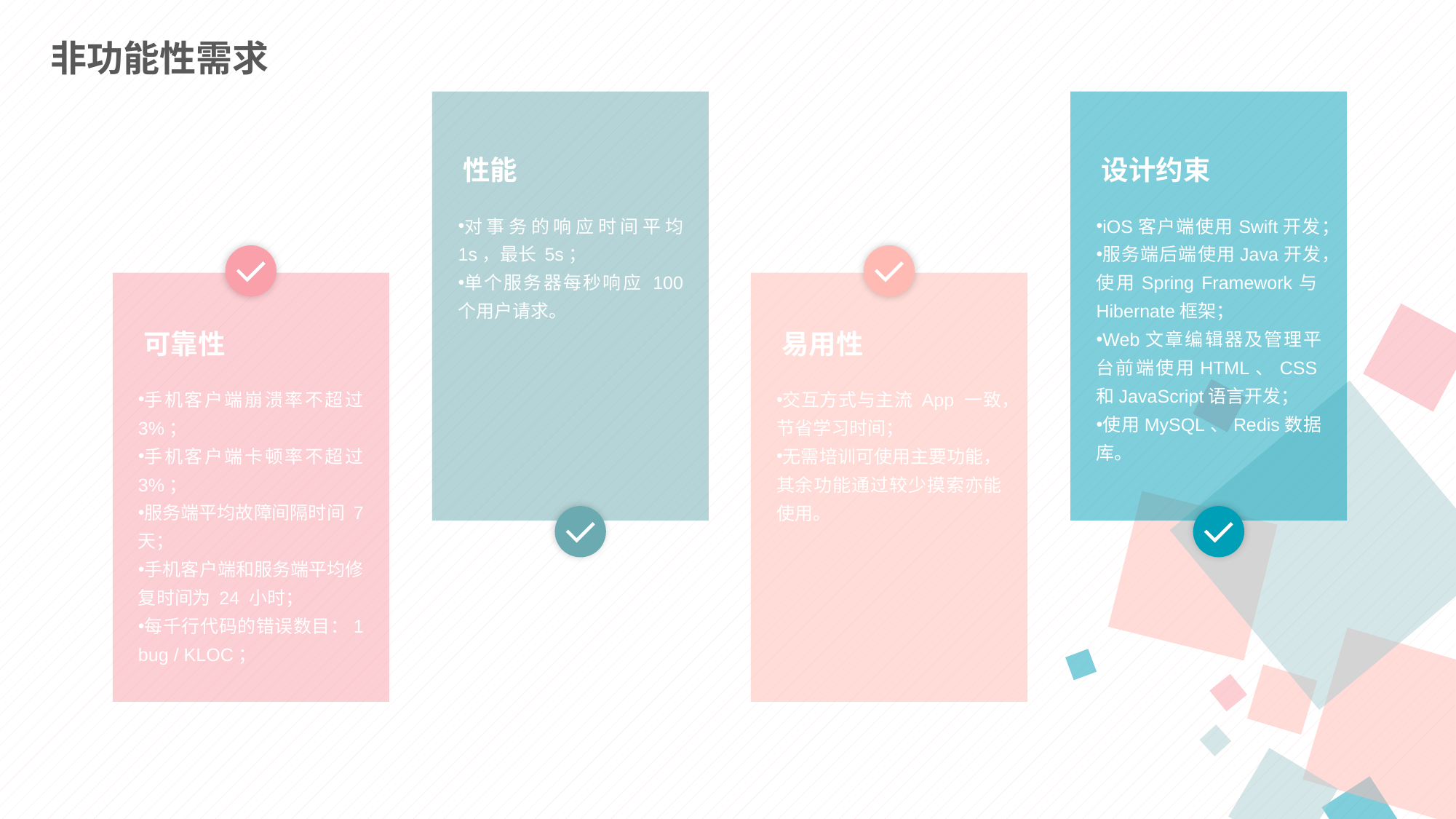

非功能性需求

性能
设计约束
对事务的响应时间平均 1s，最长 5s；
单个服务器每秒响应 100 个用户请求。
iOS客户端使用Swift开发；
服务端后端使用Java开发，使用Spring Framework与Hibernate框架；
Web文章编辑器及管理平台前端使用HTML、CSS和JavaScript语言开发；
使用MySQL、Redis数据库。

可靠性
易用性
手机客户端崩溃率不超过 3%；
手机客户端卡顿率不超过 3%；
服务端平均故障间隔时间 7 天；
手机客户端和服务端平均修复时间为 24 小时；
每千行代码的错误数目：1 bug / KLOC；
交互方式与主流 App 一致，节省学习时间；
无需培训可使用主要功能，其余功能通过较少摸索亦能使用。